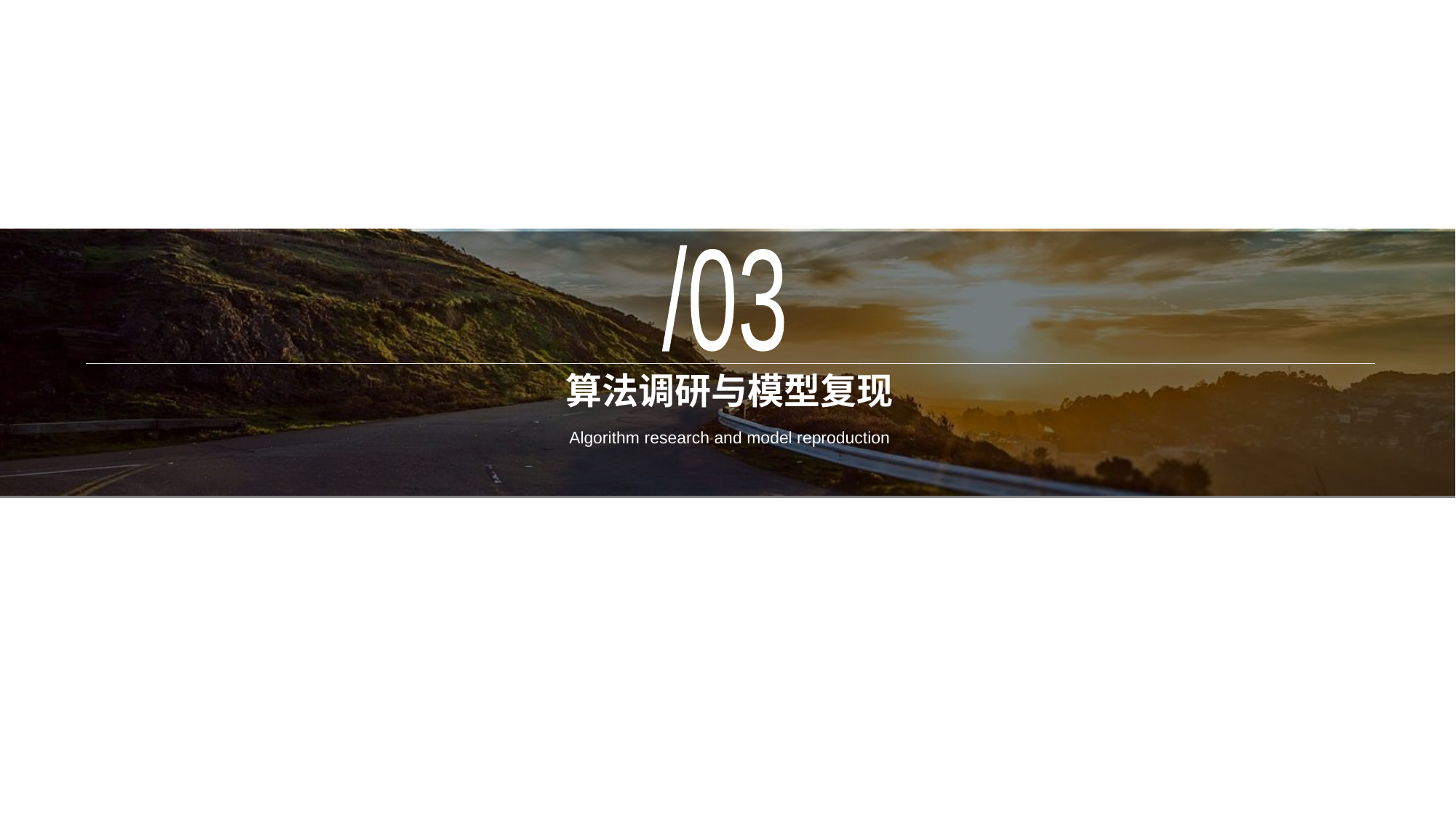

/03
# 算法调研与模型复现
Algorithm research and model reproduction